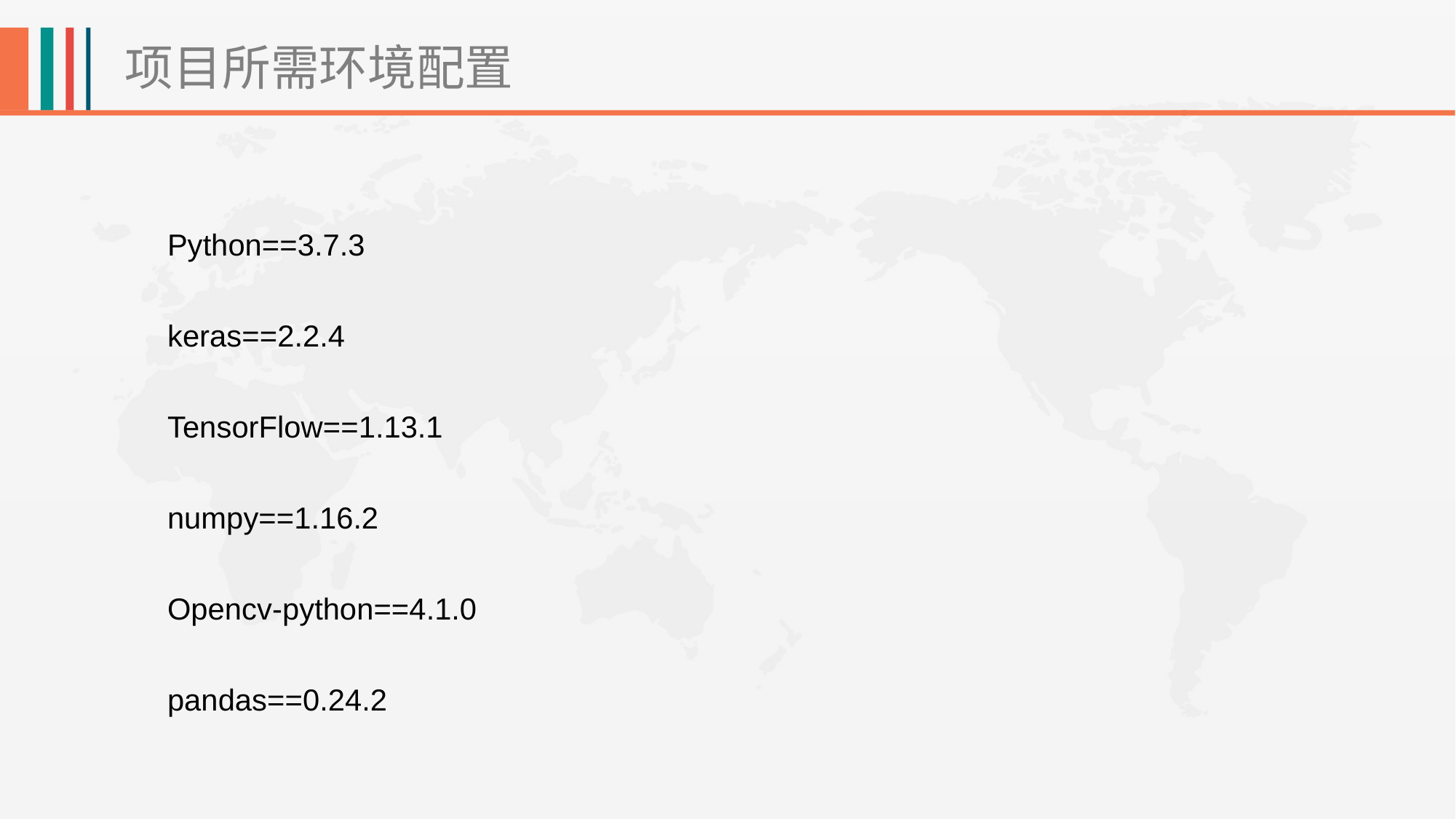

项目所需环境配置

Python==3.7.3
keras==2.2.4
TensorFlow==1.13.1
numpy==1.16.2
Opencv-python==4.1.0
pandas==0.24.2